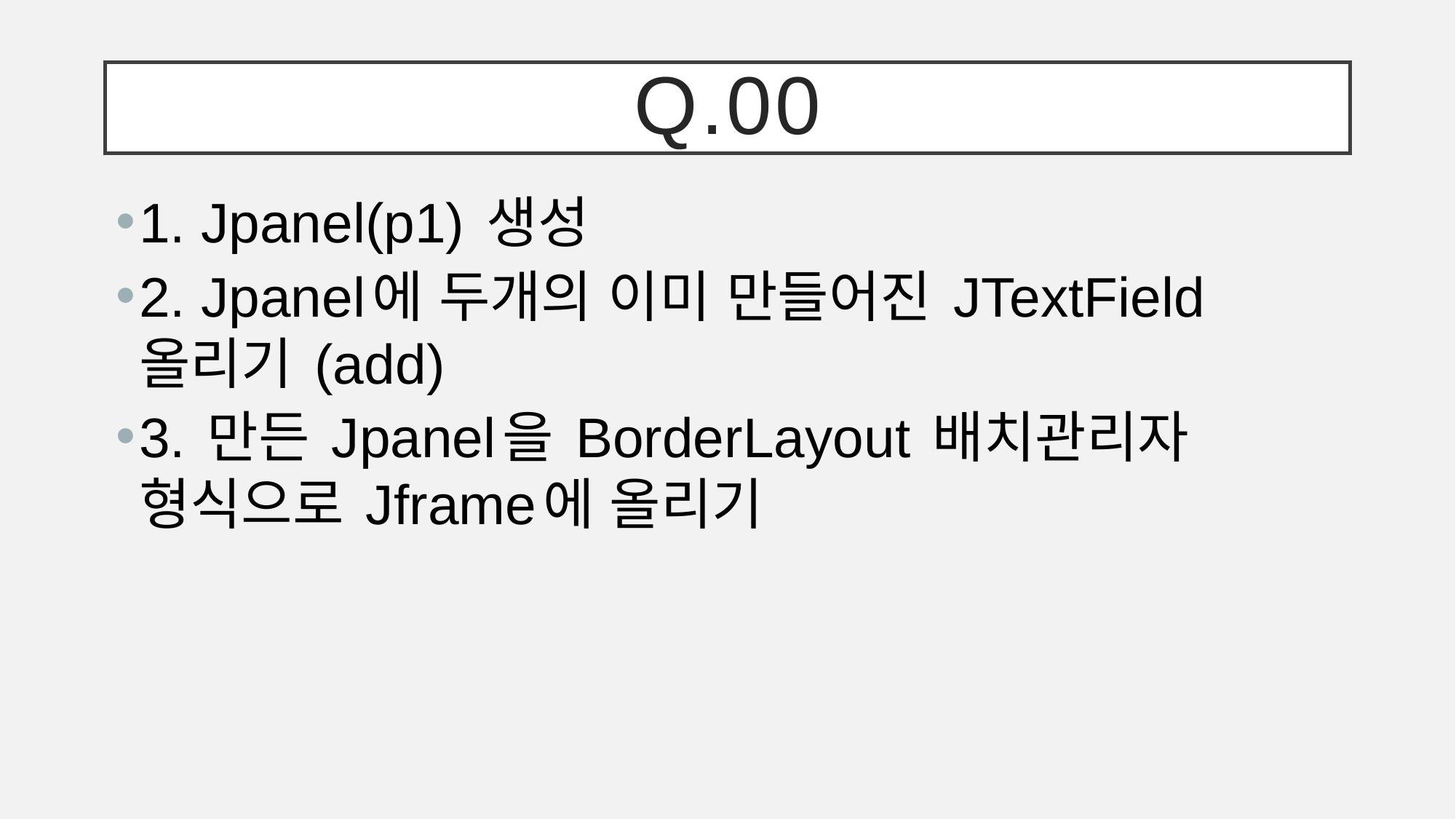

# Q.00
1. Jpanel(p1) 생성
2. Jpanel에 두개의 이미 만들어진 JTextField 올리기 (add)
3. 만든 Jpanel을 BorderLayout 배치관리자 형식으로 Jframe에 올리기